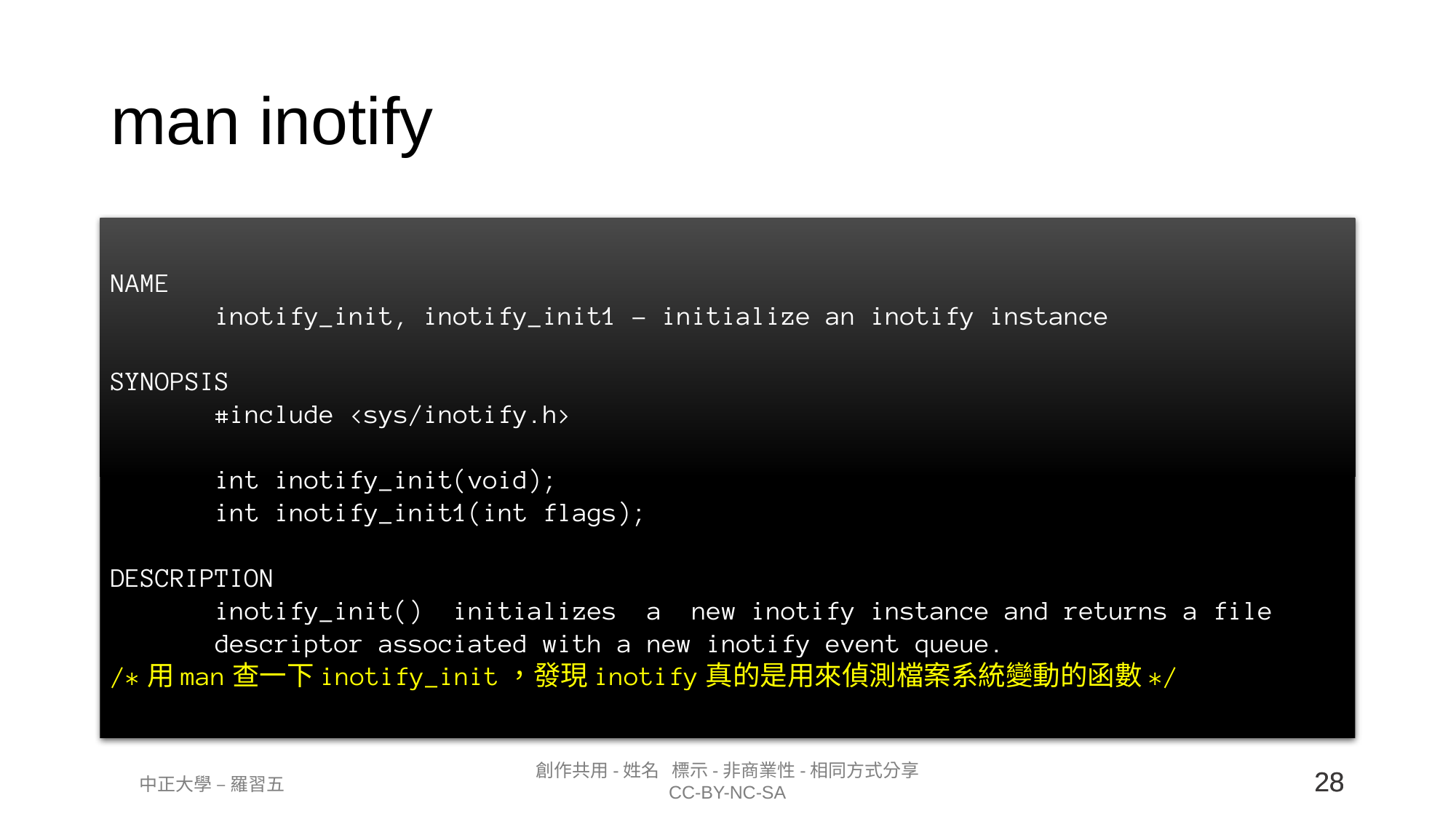

# man inotify
NAME
       inotify_init, inotify_init1 - initialize an inotify instance

SYNOPSIS
       #include <sys/inotify.h>

       int inotify_init(void);
       int inotify_init1(int flags);

DESCRIPTION
       inotify_init()  initializes  a  new inotify instance and returns a file
       descriptor associated with a new inotify event queue.
/*用man查一下inotify_init，發現inotify真的是用來偵測檔案系統變動的函數*/